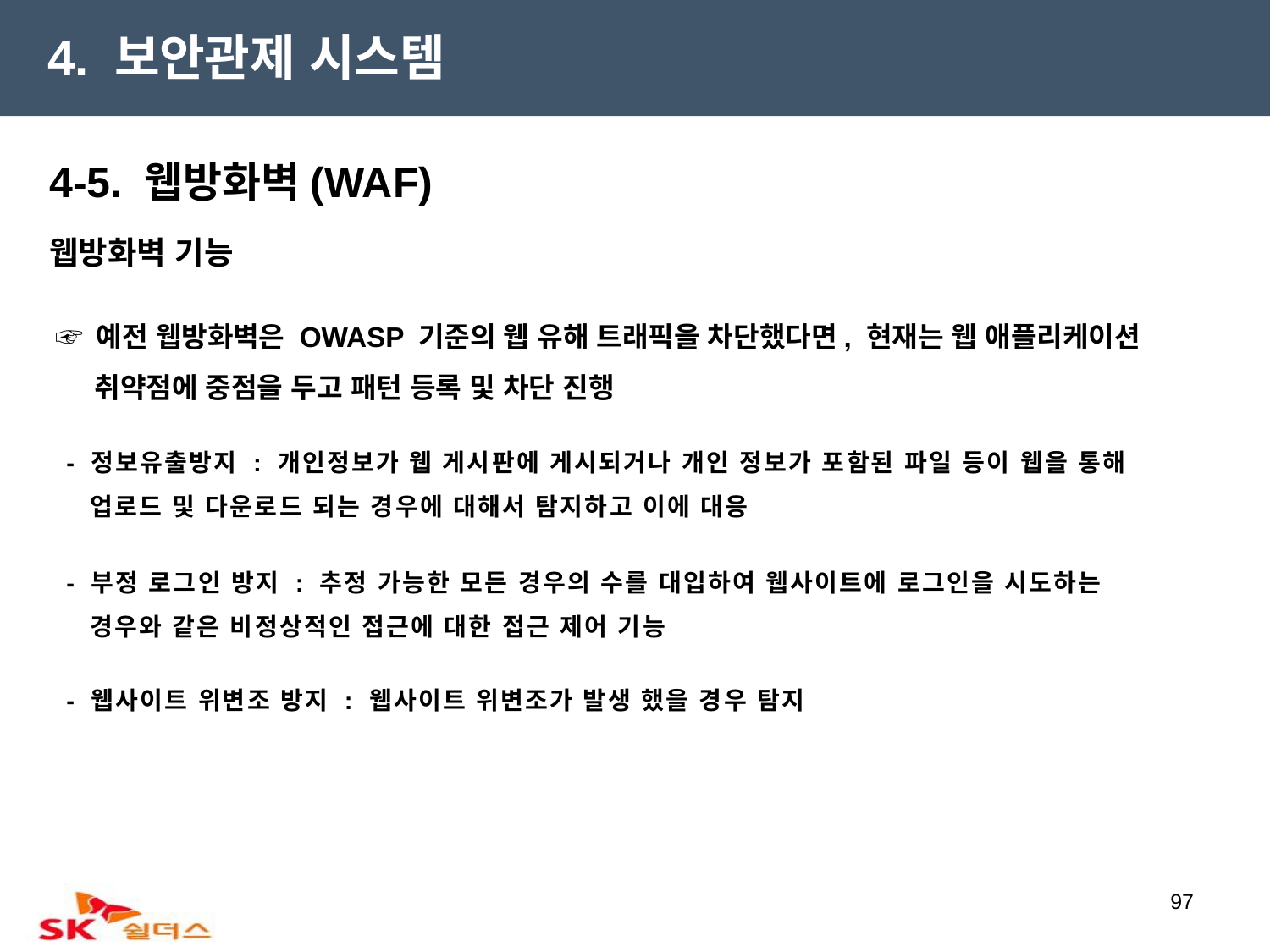

4. 보안관제 시스템
4-5. 웹방화벽(WAF)
웹방화벽 기능
 ☞ 예전 웹방화벽은 OWASP 기준의 웹 유해 트래픽을 차단했다면, 현재는 웹 애플리케이션
     취약점에 중점을 두고 패턴 등록 및 차단 진행
  - 정보유출방지 : 개인정보가 웹 게시판에 게시되거나 개인 정보가 포함된 파일 등이 웹을 통해
    업로드 및 다운로드 되는 경우에 대해서 탐지하고 이에 대응
  - 부정 로그인 방지 : 추정 가능한 모든 경우의 수를 대입하여 웹사이트에 로그인을 시도하는
    경우와 같은 비정상적인 접근에 대한 접근 제어 기능
  - 웹사이트 위변조 방지 : 웹사이트 위변조가 발생 했을 경우 탐지
97